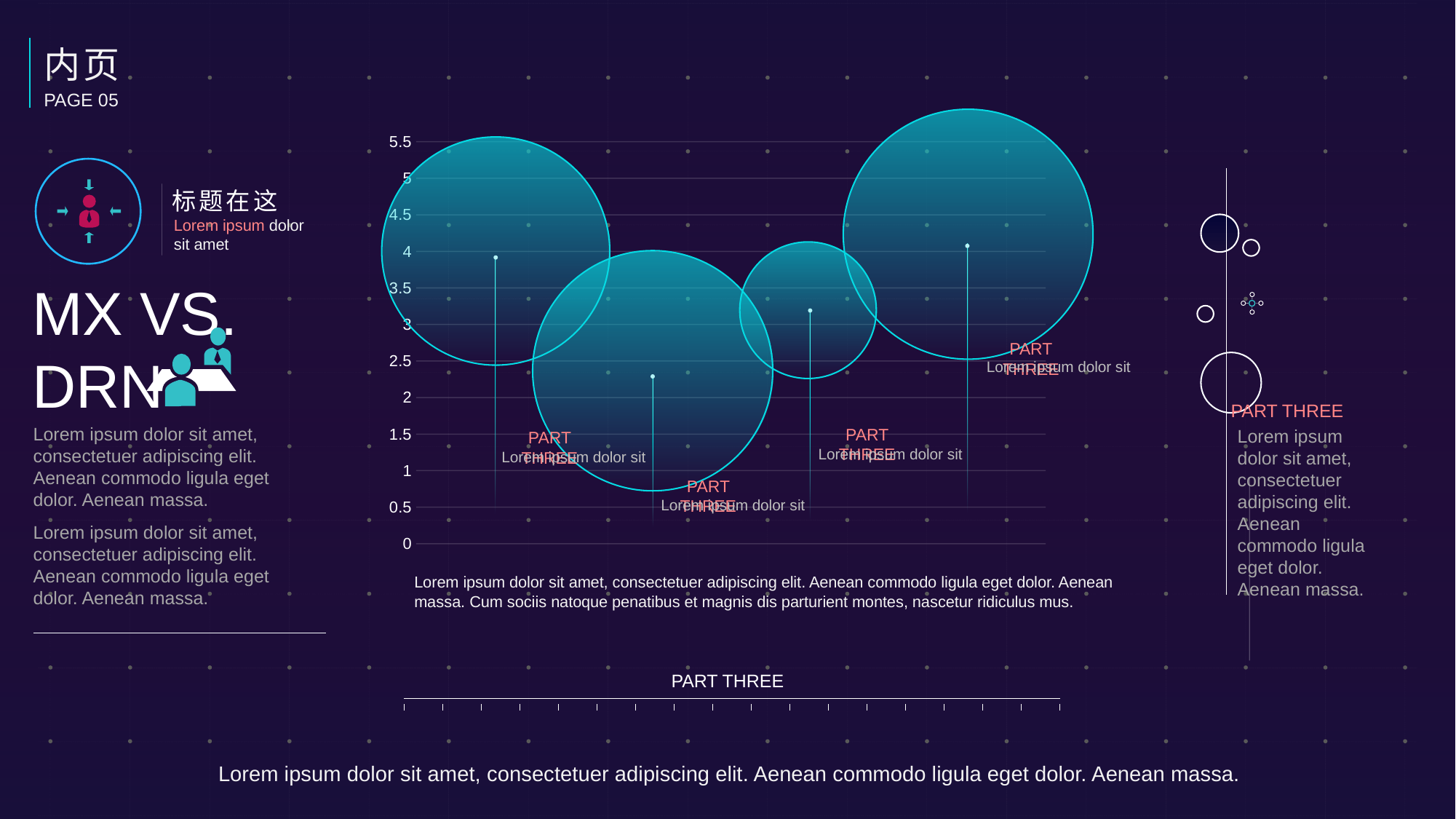

内页
PAGE 05

### Chart

| Category | 系列 1 |
|---|---|
| 类别 1 | 4.3 |
| 类别 2 | 2.5 |
| 类别 3 | 3.5 |
| 类别 4 | 4.5 |

标题在这
Lorem ipsum dolor
sit amet

MX VS.
DRN

PART THREE
Lorem ipsum dolor sit

PART THREE
Lorem ipsum dolor sit amet, consectetuer adipiscing elit. Aenean commodo ligula eget dolor. Aenean massa.
PART THREE
Lorem ipsum dolor sit amet, consectetuer adipiscing elit. Aenean commodo ligula eget dolor. Aenean massa.
PART THREE
Lorem ipsum dolor sit
Lorem ipsum dolor sit
PART THREE
Lorem ipsum dolor sit
Lorem ipsum dolor sit amet, consectetuer adipiscing elit. Aenean commodo ligula eget dolor. Aenean massa.
Lorem ipsum dolor sit amet, consectetuer adipiscing elit. Aenean commodo ligula eget dolor. Aenean massa. Cum sociis natoque penatibus et magnis dis parturient montes, nascetur ridiculus mus.
PART THREE
Lorem ipsum dolor sit amet, consectetuer adipiscing elit. Aenean commodo ligula eget dolor. Aenean massa.